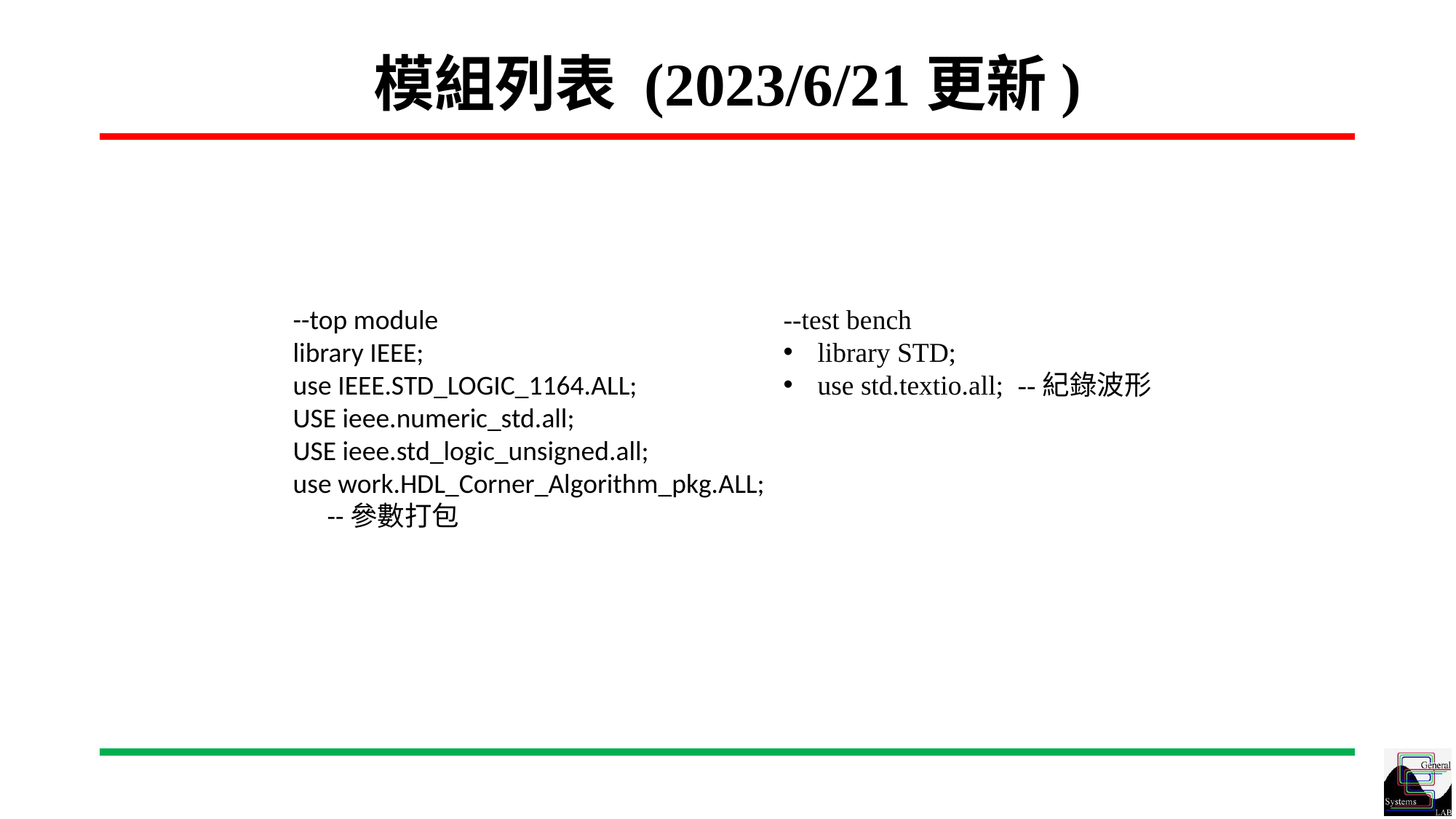

# 模組列表 (2023/6/21更新)
--top module
library IEEE;
use IEEE.STD_LOGIC_1164.ALL;
USE ieee.numeric_std.all;
USE ieee.std_logic_unsigned.all;
use work.HDL_Corner_Algorithm_pkg.ALL;
	--參數打包

--test bench
library STD;
use std.textio.all;  --紀錄波形